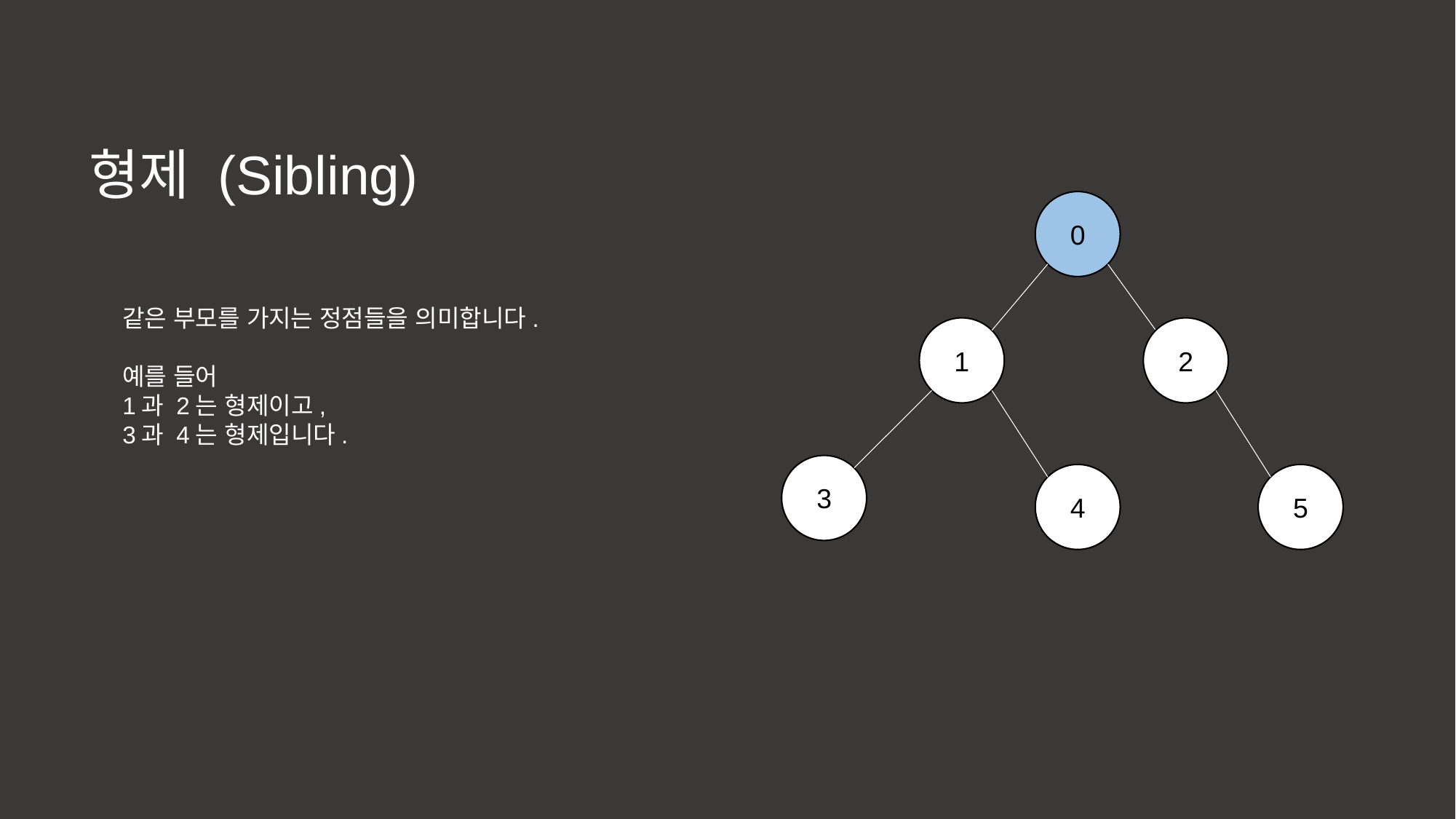

형제 (Sibling)
0
같은 부모를 가지는 정점들을 의미합니다.

예를 들어
1과 2는 형제이고,
3과 4는 형제입니다.
1
2
3
4
5